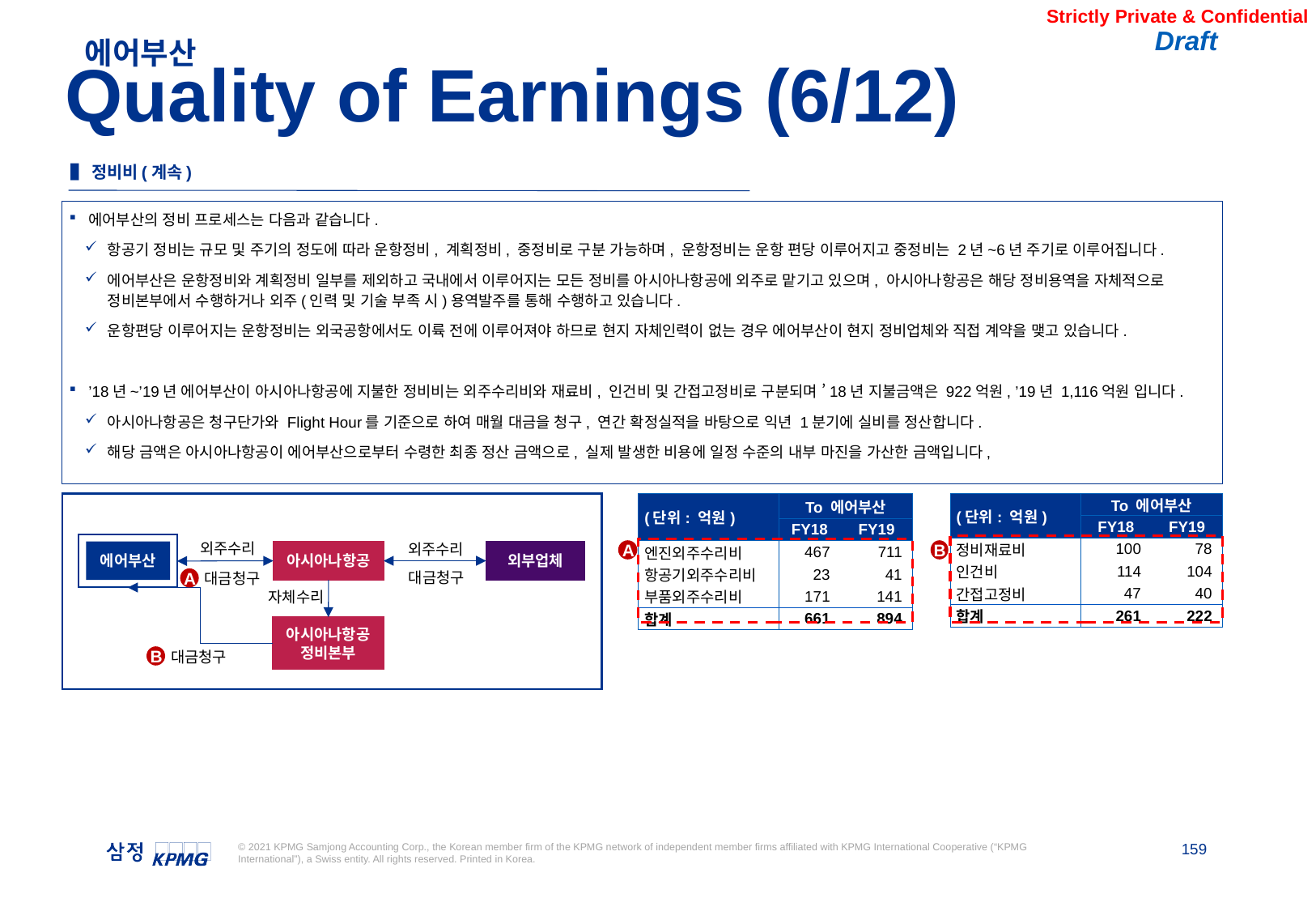

에어부산
Quality of Earnings (6/12)
▌정비비(계속)

에어부산의 정비 프로세스는 다음과 같습니다.
항공기 정비는 규모 및 주기의 정도에 따라 운항정비, 계획정비, 중정비로 구분 가능하며, 운항정비는 운항 편당 이루어지고 중정비는 2년~6년 주기로 이루어집니다.
에어부산은 운항정비와 계획정비 일부를 제외하고 국내에서 이루어지는 모든 정비를 아시아나항공에 외주로 맡기고 있으며, 아시아나항공은 해당 정비용역을 자체적으로 정비본부에서 수행하거나 외주(인력 및 기술 부족 시)용역발주를 통해 수행하고 있습니다.
운항편당 이루어지는 운항정비는 외국공항에서도 이륙 전에 이루어져야 하므로 현지 자체인력이 없는 경우 에어부산이 현지 정비업체와 직접 계약을 맺고 있습니다.

’18년~’19년 에어부산이 아시아나항공에 지불한 정비비는 외주수리비와 재료비, 인건비 및 간접고정비로 구분되며 ’18년 지불금액은 922억원, ’19년 1,116억원 입니다.
아시아나항공은 청구단가와 Flight Hour를 기준으로 하여 매월 대금을 청구, 연간 확정실적을 바탕으로 익년 1분기에 실비를 정산합니다.
해당 금액은 아시아나항공이 에어부산으로부터 수령한 최종 정산 금액으로, 실제 발생한 비용에 일정 수준의 내부 마진을 가산한 금액입니다,
| (단위: 억원) | To 에어부산 |  |
| --- | --- | --- |
|  | FY18 | FY19 |
| 정비재료비 | 100 | 78 |
| 인건비 | 114 | 104 |
| 간접고정비 | 47 | 40 |
| 합계 | 261 | 222 |
| (단위: 억원) | To 에어부산 |  |
| --- | --- | --- |
|  | FY18 | FY19 |
| 엔진외주수리비 | 467 | 711 |
| 항공기외주수리비 | 23 | 41 |
| 부품외주수리비 | 171 | 141 |
| 합계 | 661 | 894 |

외주수리
외주수리

에어부산
아시아나항공
외부업체
대금청구
대금청구
자체수리
아시아나항공
정비본부
대금청구
A
B

B
A